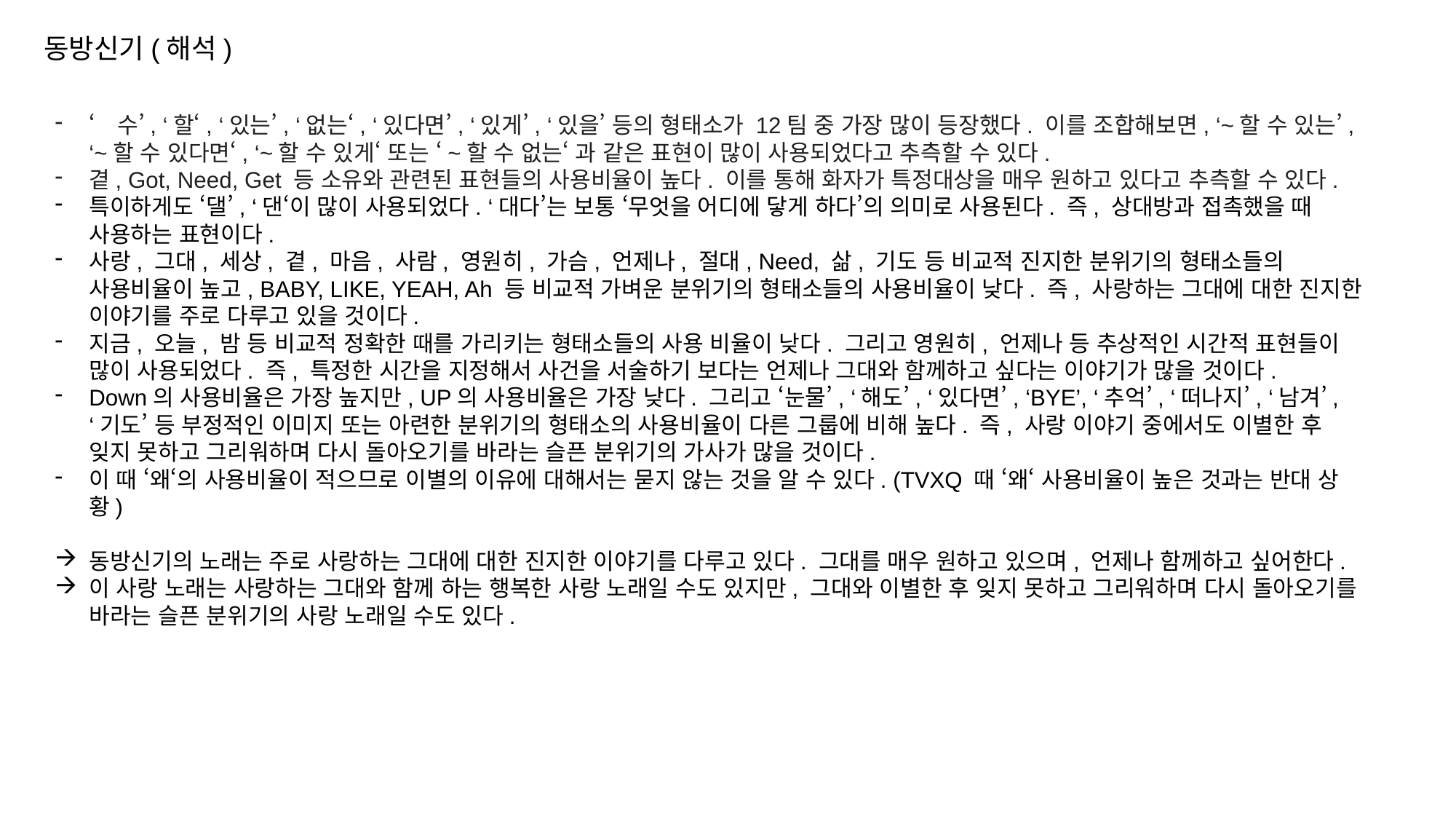

동방신기(해석)
‘수’, ‘할‘, ‘있는’, ‘없는‘, ‘있다면’, ‘있게’, ‘있을’ 등의 형태소가 12팀 중 가장 많이 등장했다. 이를 조합해보면, ‘~할 수 있는’, ‘~할 수 있다면‘, ‘~할 수 있게‘ 또는 ‘~할 수 없는‘ 과 같은 표현이 많이 사용되었다고 추측할 수 있다.
곁, Got, Need, Get 등 소유와 관련된 표현들의 사용비율이 높다. 이를 통해 화자가 특정대상을 매우 원하고 있다고 추측할 수 있다.
특이하게도 ‘댈’, ‘댄‘이 많이 사용되었다. ‘대다’는 보통 ‘무엇을 어디에 닿게 하다’의 의미로 사용된다. 즉, 상대방과 접촉했을 때 사용하는 표현이다.
사랑, 그대, 세상, 곁, 마음, 사람, 영원히, 가슴, 언제나, 절대, Need, 삶, 기도 등 비교적 진지한 분위기의 형태소들의 사용비율이 높고, BABY, LIKE, YEAH, Ah 등 비교적 가벼운 분위기의 형태소들의 사용비율이 낮다. 즉, 사랑하는 그대에 대한 진지한 이야기를 주로 다루고 있을 것이다.
지금, 오늘, 밤 등 비교적 정확한 때를 가리키는 형태소들의 사용 비율이 낮다. 그리고 영원히, 언제나 등 추상적인 시간적 표현들이 많이 사용되었다. 즉, 특정한 시간을 지정해서 사건을 서술하기 보다는 언제나 그대와 함께하고 싶다는 이야기가 많을 것이다.
Down의 사용비율은 가장 높지만, UP의 사용비율은 가장 낮다. 그리고 ‘눈물’, ‘해도’, ‘있다면’, ‘BYE’, ‘추억’, ‘떠나지’, ‘남겨’, ‘기도’ 등 부정적인 이미지 또는 아련한 분위기의 형태소의 사용비율이 다른 그룹에 비해 높다. 즉, 사랑 이야기 중에서도 이별한 후 잊지 못하고 그리워하며 다시 돌아오기를 바라는 슬픈 분위기의 가사가 많을 것이다.
이 때 ‘왜‘의 사용비율이 적으므로 이별의 이유에 대해서는 묻지 않는 것을 알 수 있다. (TVXQ 때 ‘왜‘ 사용비율이 높은 것과는 반대 상황)

동방신기의 노래는 주로 사랑하는 그대에 대한 진지한 이야기를 다루고 있다. 그대를 매우 원하고 있으며, 언제나 함께하고 싶어한다.
이 사랑 노래는 사랑하는 그대와 함께 하는 행복한 사랑 노래일 수도 있지만, 그대와 이별한 후 잊지 못하고 그리워하며 다시 돌아오기를 바라는 슬픈 분위기의 사랑 노래일 수도 있다.